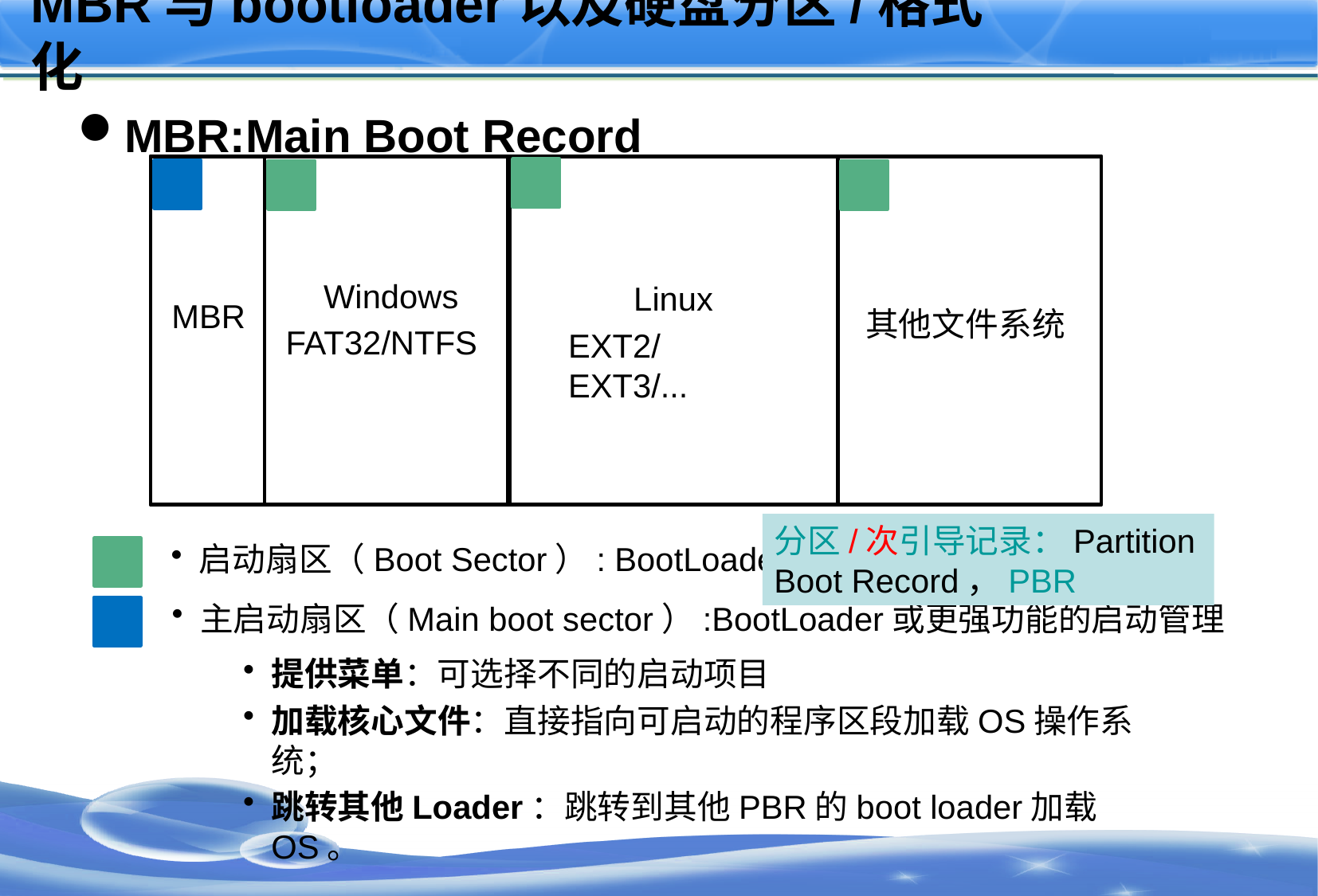

# MBR与bootloader以及硬盘分区/格式化
MBR:Main Boot Record

MBR

Windows
FAT32/NTFS

Linux
EXT2/EXT3/...

其他文件系统

分区/次引导记录：Partition Boot Record，PBR
启动扇区（Boot Sector）: BootLoader，引导OS

主启动扇区（Main boot sector）:BootLoader或更强功能的启动管理

提供菜单：可选择不同的启动项目
加载核心文件：直接指向可启动的程序区段加载OS操作系统；
跳转其他Loader：跳转到其他PBR的boot loader加载OS。